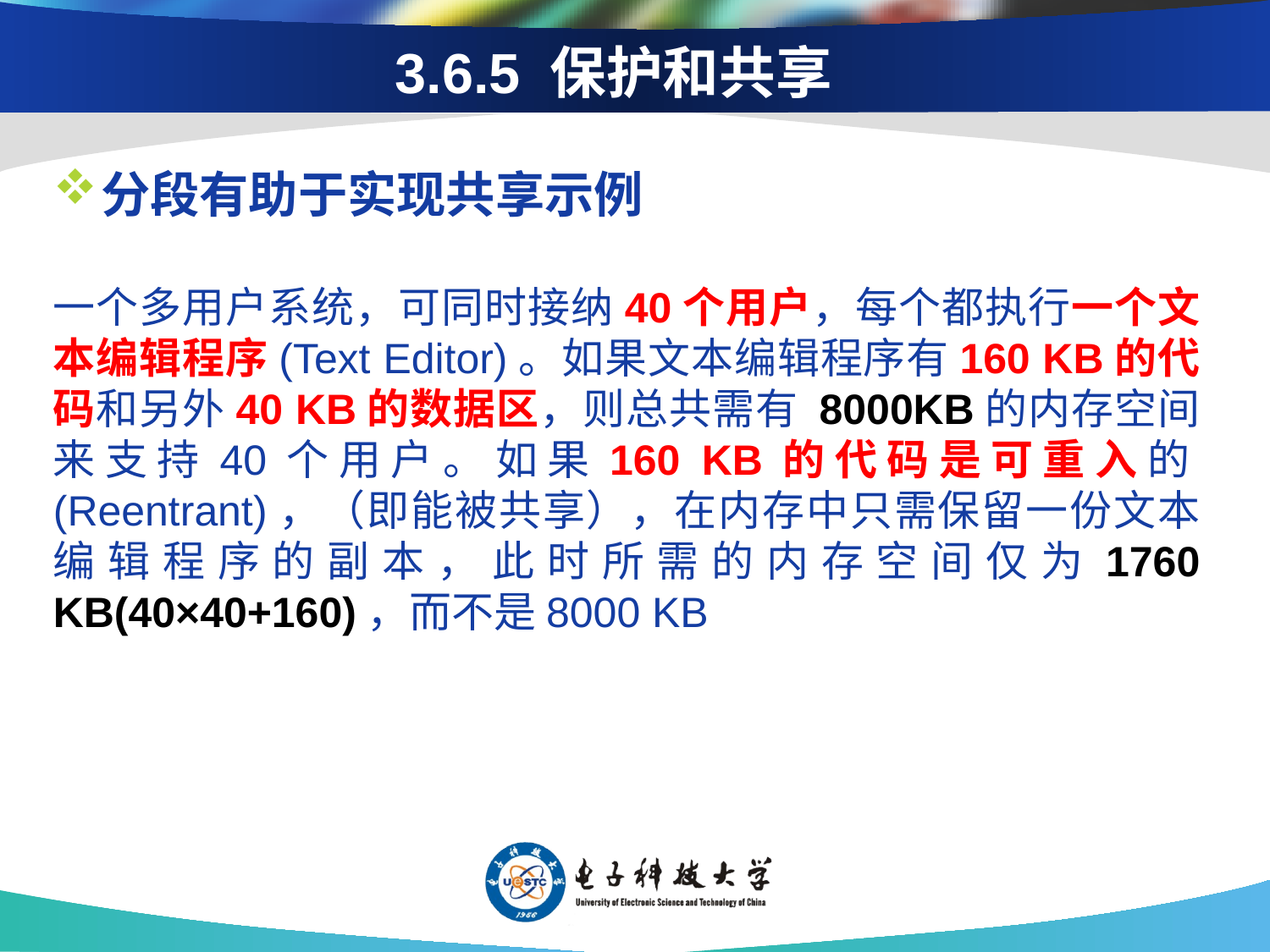

# 3.6.5 保护和共享
分段有助于实现共享示例

一个多用户系统，可同时接纳40个用户，每个都执行一个文本编辑程序(Text Editor)。如果文本编辑程序有160 KB的代码和另外40 KB的数据区，则总共需有 8000KB的内存空间来支持40个用户。如果160 KB的代码是可重入的(Reentrant)，（即能被共享），在内存中只需保留一份文本编辑程序的副本，此时所需的内存空间仅为1760 KB(40×40+160)，而不是8000 KB